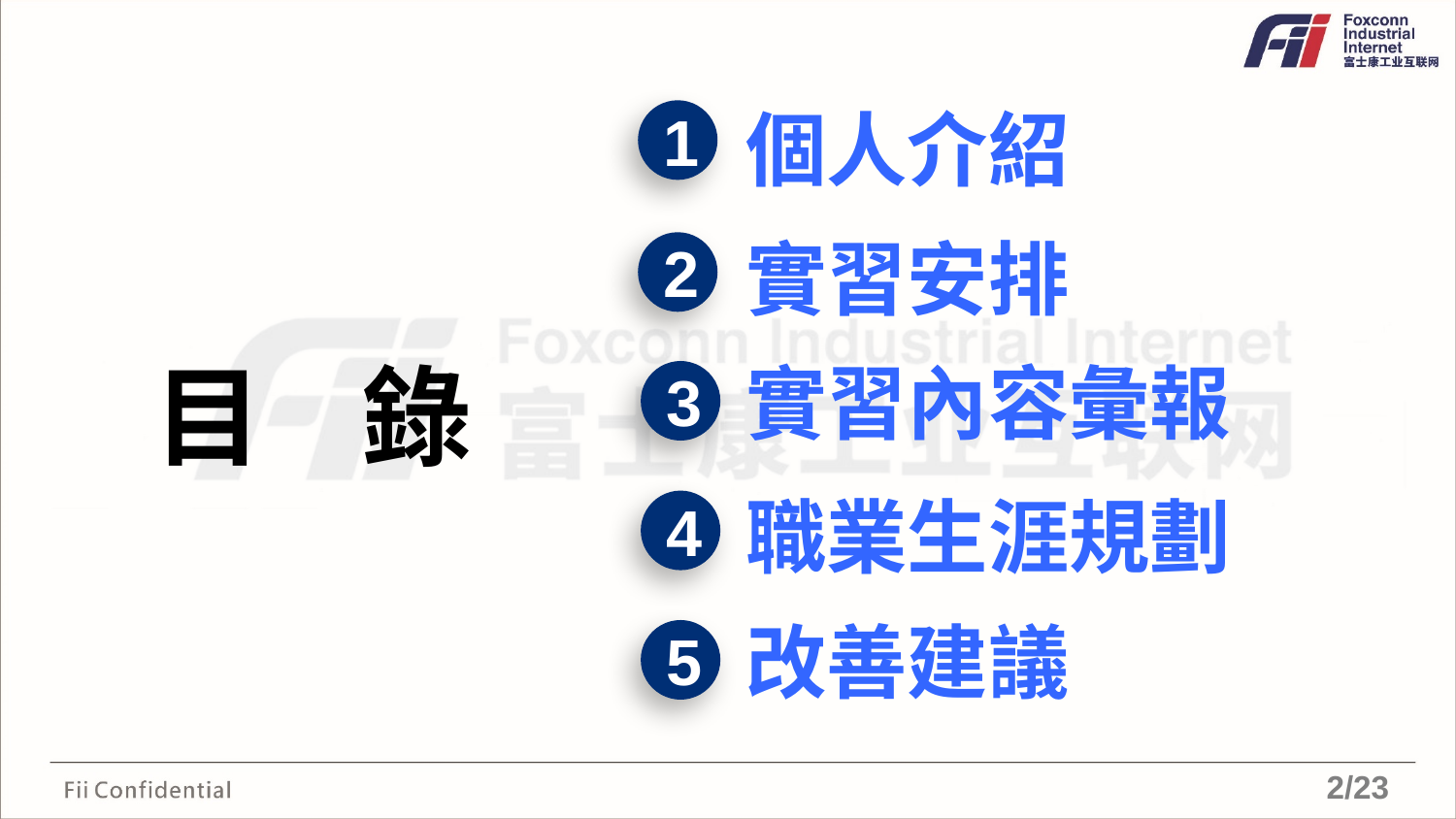

1
個人介紹
2
實習安排
目    錄
3
實習內容彙報
4
職業生涯規劃
5
改善建議
2/23